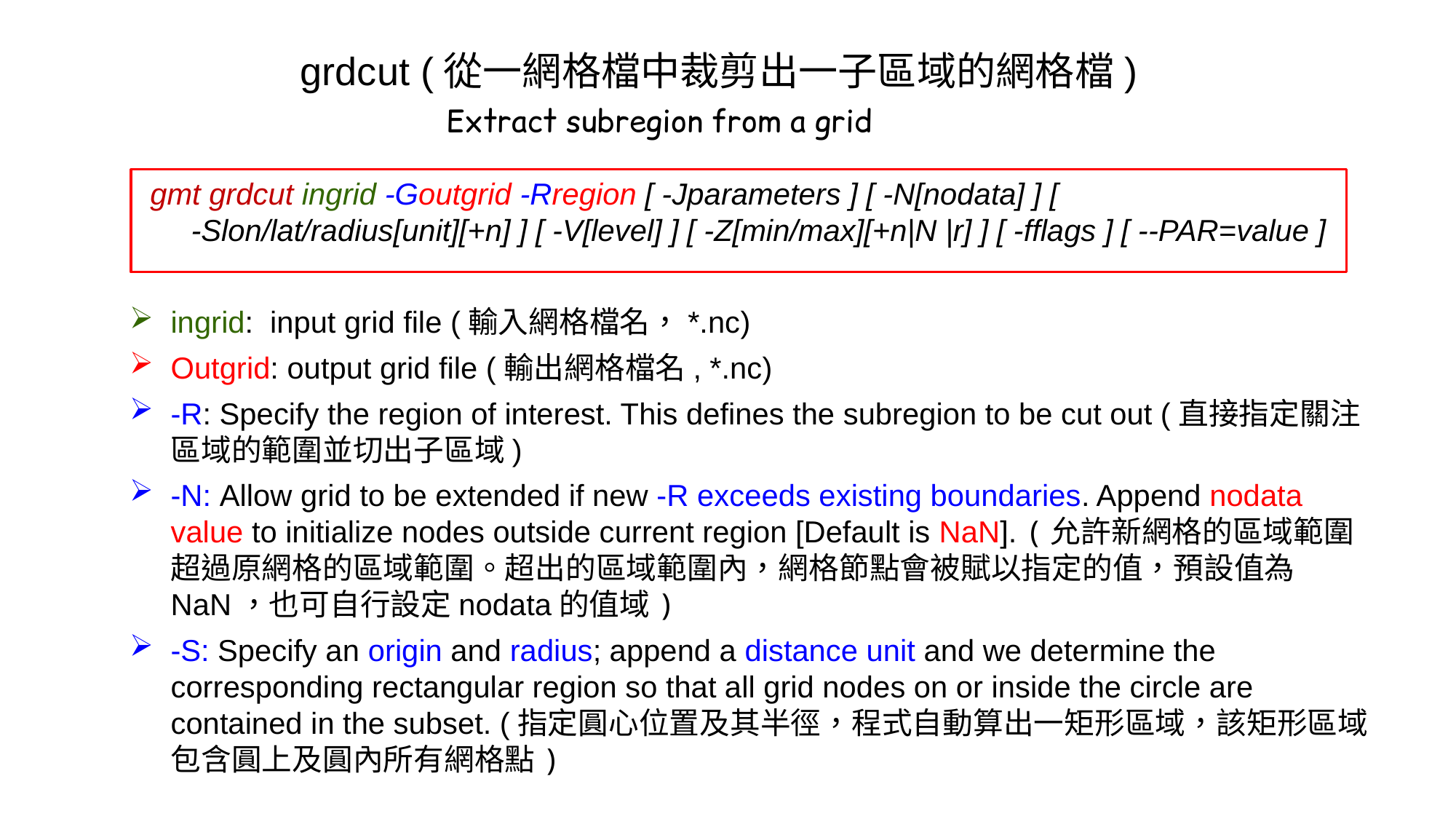

# grdcut (從一網格檔中裁剪出一子區域的網格檔)
Extract subregion from a grid

gmt grdcut ingrid -Goutgrid -Rregion [ -Jparameters ] [ -N[nodata] ] [ -Slon/lat/radius[unit][+n] ] [ -V[level] ] [ -Z[min/max][+n|N |r] ] [ -fflags ] [ --PAR=value ]
ingrid:  input grid file (輸入網格檔名，*.nc)
Outgrid: output grid file (輸出網格檔名, *.nc)
-R: Specify the region of interest. This defines the subregion to be cut out (直接指定關注區域的範圍並切出子區域)
-N: Allow grid to be extended if new -R exceeds existing boundaries. Append nodata value to initialize nodes outside current region [Default is NaN]. (允許新網格的區域範圍超過原網格的區域範圍。超出的區域範圍內，網格節點會被賦以指定的值，預設值為NaN，也可自行設定nodata的值域)
-S: Specify an origin and radius; append a distance unit and we determine the corresponding rectangular region so that all grid nodes on or inside the circle are contained in the subset. (指定圓心位置及其半徑，程式自動算出一矩形區域，該矩形區域包含圓上及圓內所有網格點)